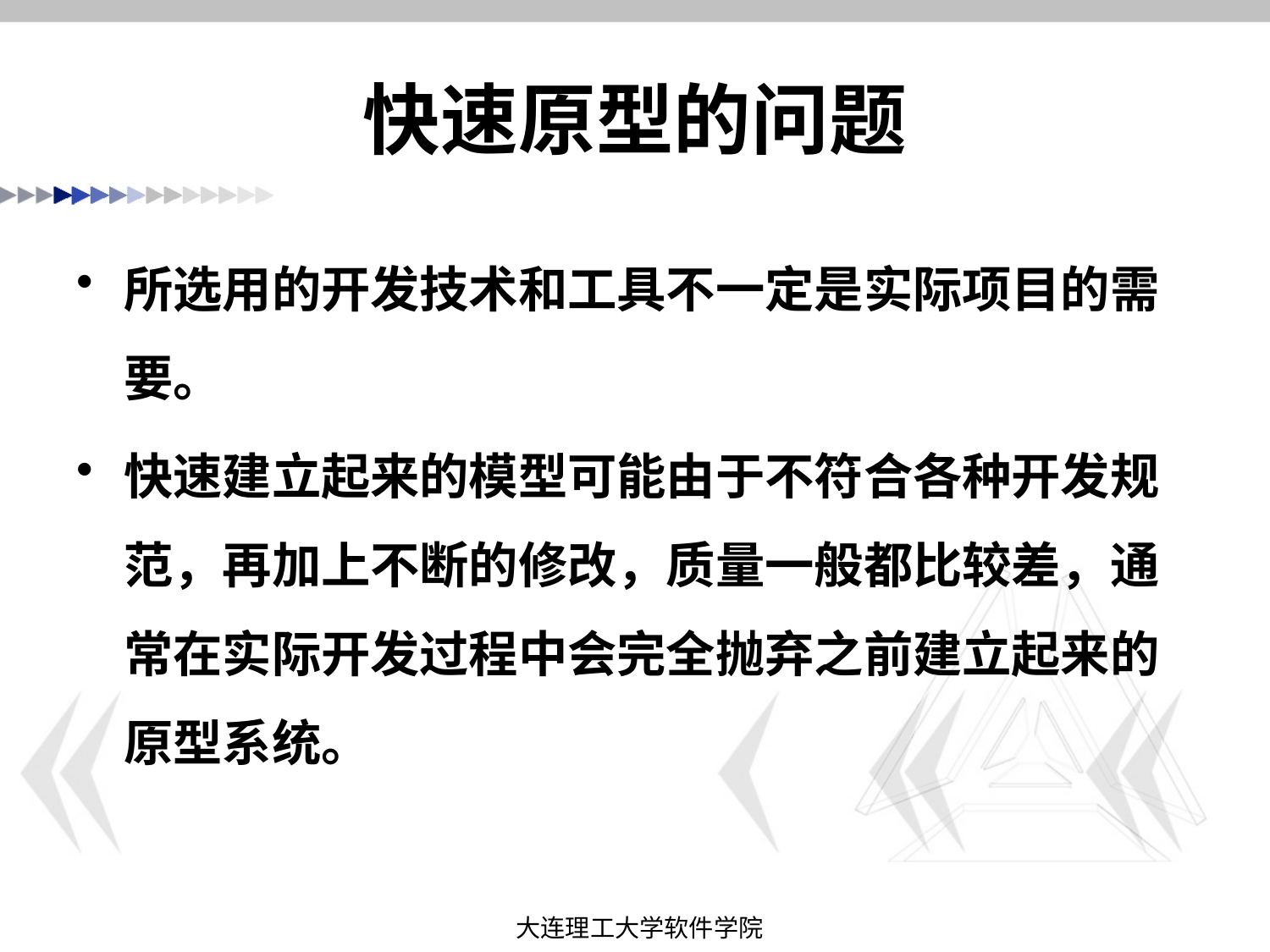

# 快速原型的问题
所选用的开发技术和工具不一定是实际项目的需要。
快速建立起来的模型可能由于不符合各种开发规范，再加上不断的修改，质量一般都比较差，通常在实际开发过程中会完全抛弃之前建立起来的原型系统。

大连理工大学软件学院
20